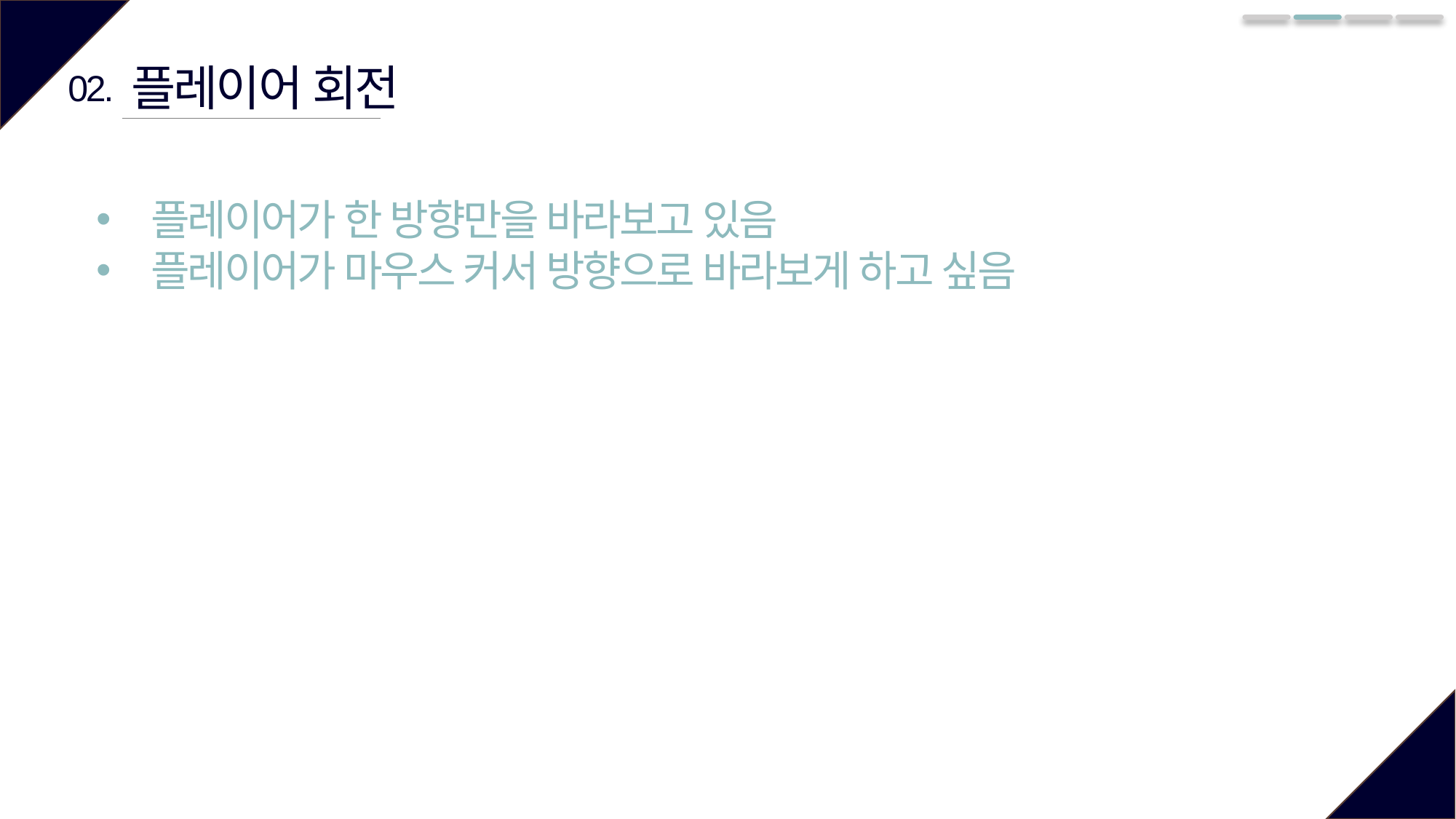

플레이어 회전
02.
플레이어가 한 방향만을 바라보고 있음
플레이어가 마우스 커서 방향으로 바라보게 하고 싶음